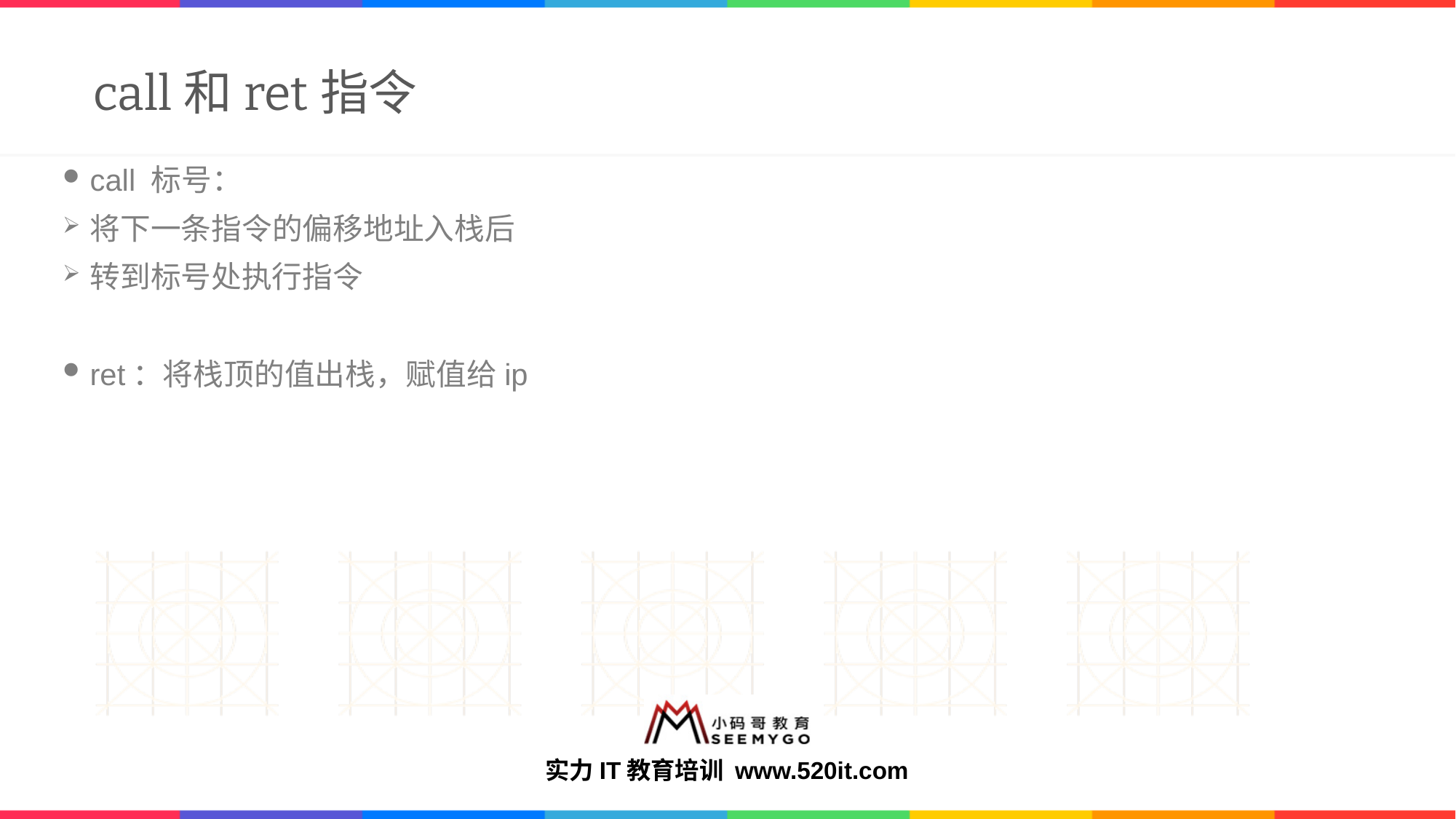

# call和ret指令
call 标号：
将下一条指令的偏移地址入栈后
转到标号处执行指令

ret：将栈顶的值出栈，赋值给ip